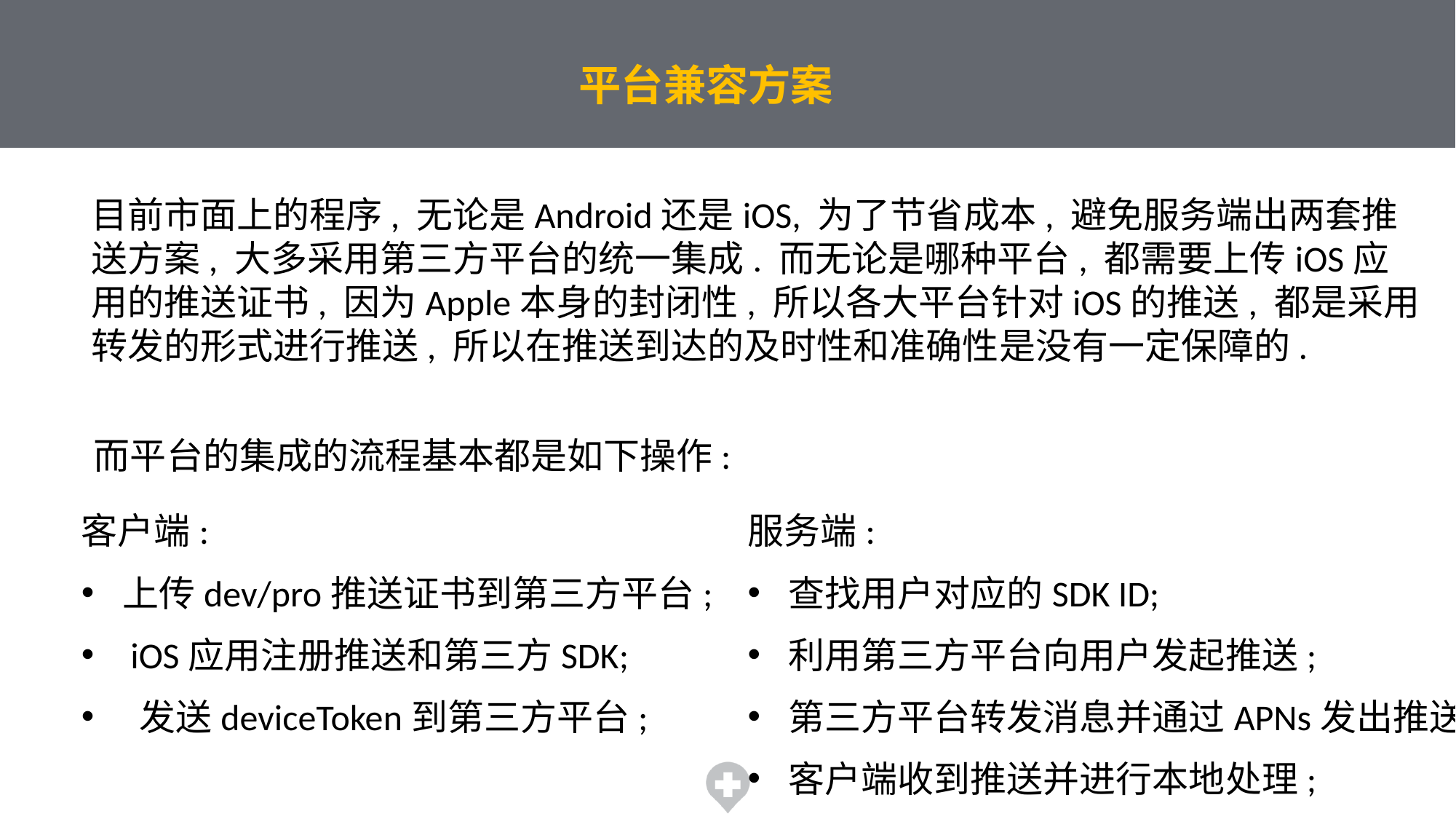

平台兼容方案
目前市面上的程序, 无论是Android还是iOS, 为了节省成本, 避免服务端出两套推送方案, 大多采用第三方平台的统一集成. 而无论是哪种平台, 都需要上传iOS应用的推送证书, 因为Apple本身的封闭性, 所以各大平台针对iOS的推送, 都是采用转发的形式进行推送, 所以在推送到达的及时性和准确性是没有一定保障的.
而平台的集成的流程基本都是如下操作:
客户端:
上传dev/pro推送证书到第三方平台;
 iOS应用注册推送和第三方SDK;
 发送deviceToken到第三方平台;

服务端:
查找用户对应的SDK ID;
利用第三方平台向用户发起推送;
第三方平台转发消息并通过APNs发出推送;
客户端收到推送并进行本地处理;